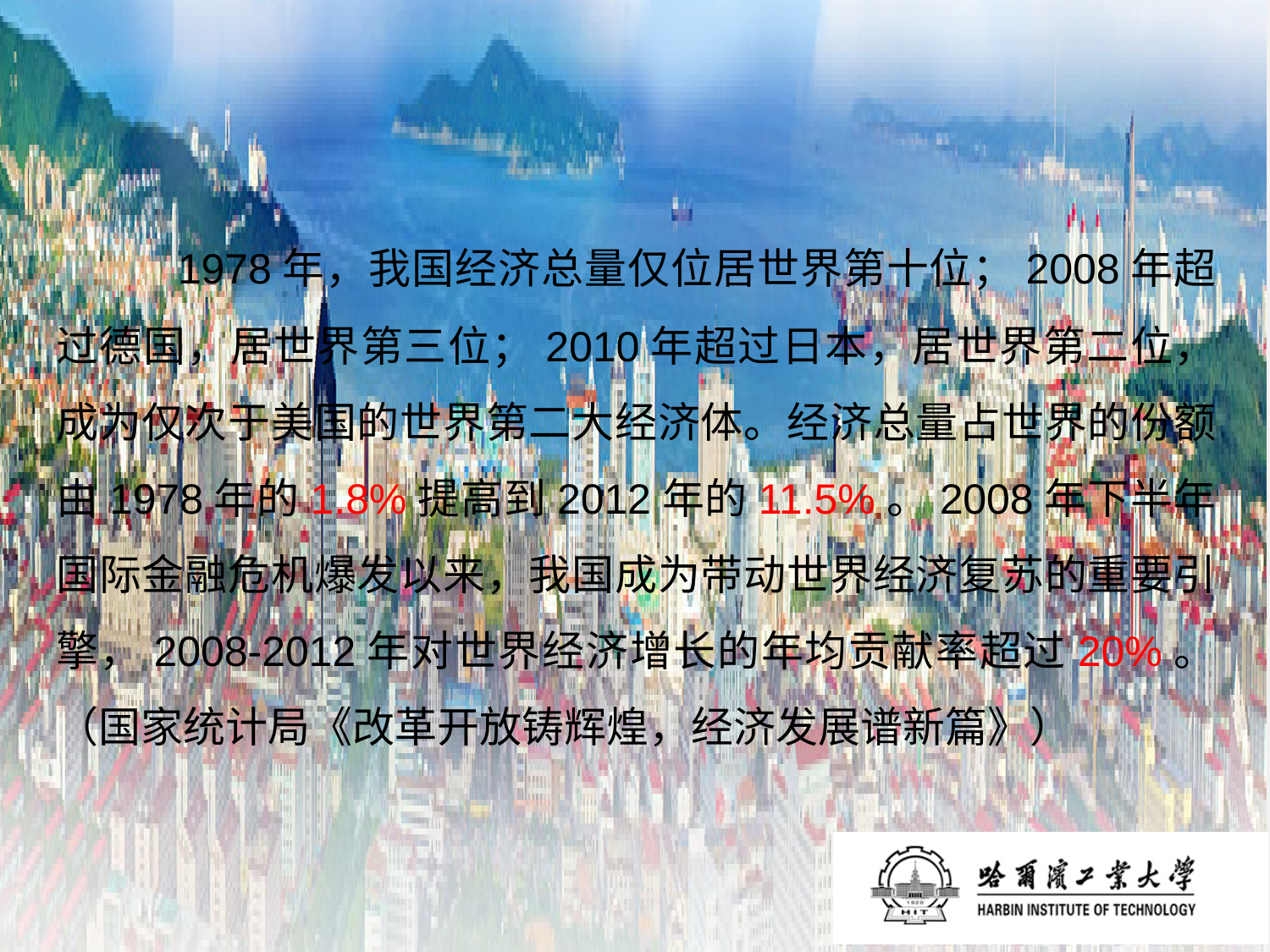

1978年，我国经济总量仅位居世界第十位；2008年超过德国，居世界第三位；2010年超过日本，居世界第二位，成为仅次于美国的世界第二大经济体。经济总量占世界的份额由1978年的1.8%提高到2012年的11.5%。2008年下半年国际金融危机爆发以来，我国成为带动世界经济复苏的重要引擎，2008-2012年对世界经济增长的年均贡献率超过20%。（国家统计局《改革开放铸辉煌，经济发展谱新篇》）